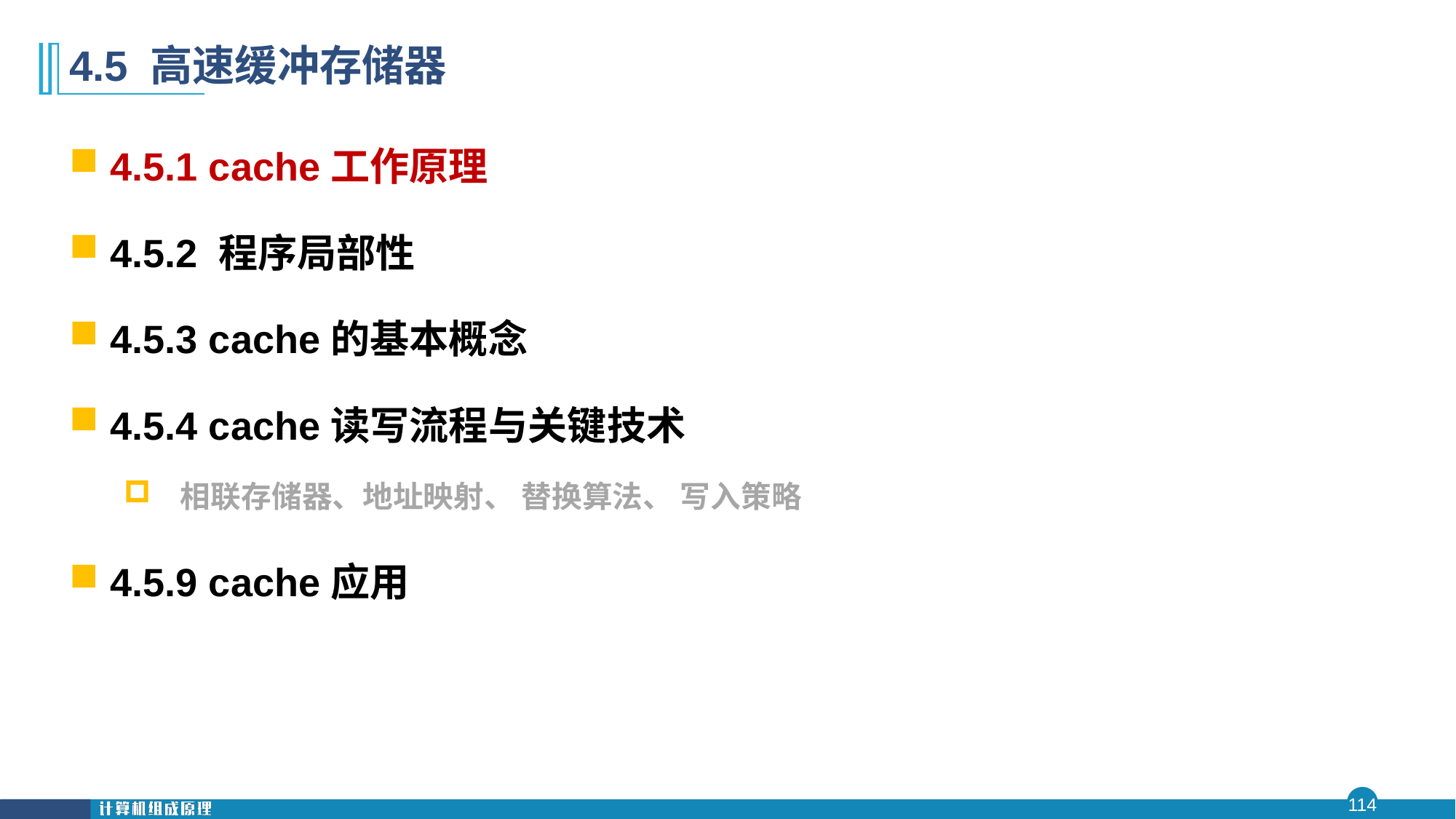

# 4.5 高速缓冲存储器
4.5.1 cache工作原理
4.5.2 程序局部性
4.5.3 cache的基本概念
4.5.4 cache读写流程与关键技术
 相联存储器、地址映射、 替换算法、 写入策略
4.5.9 cache应用